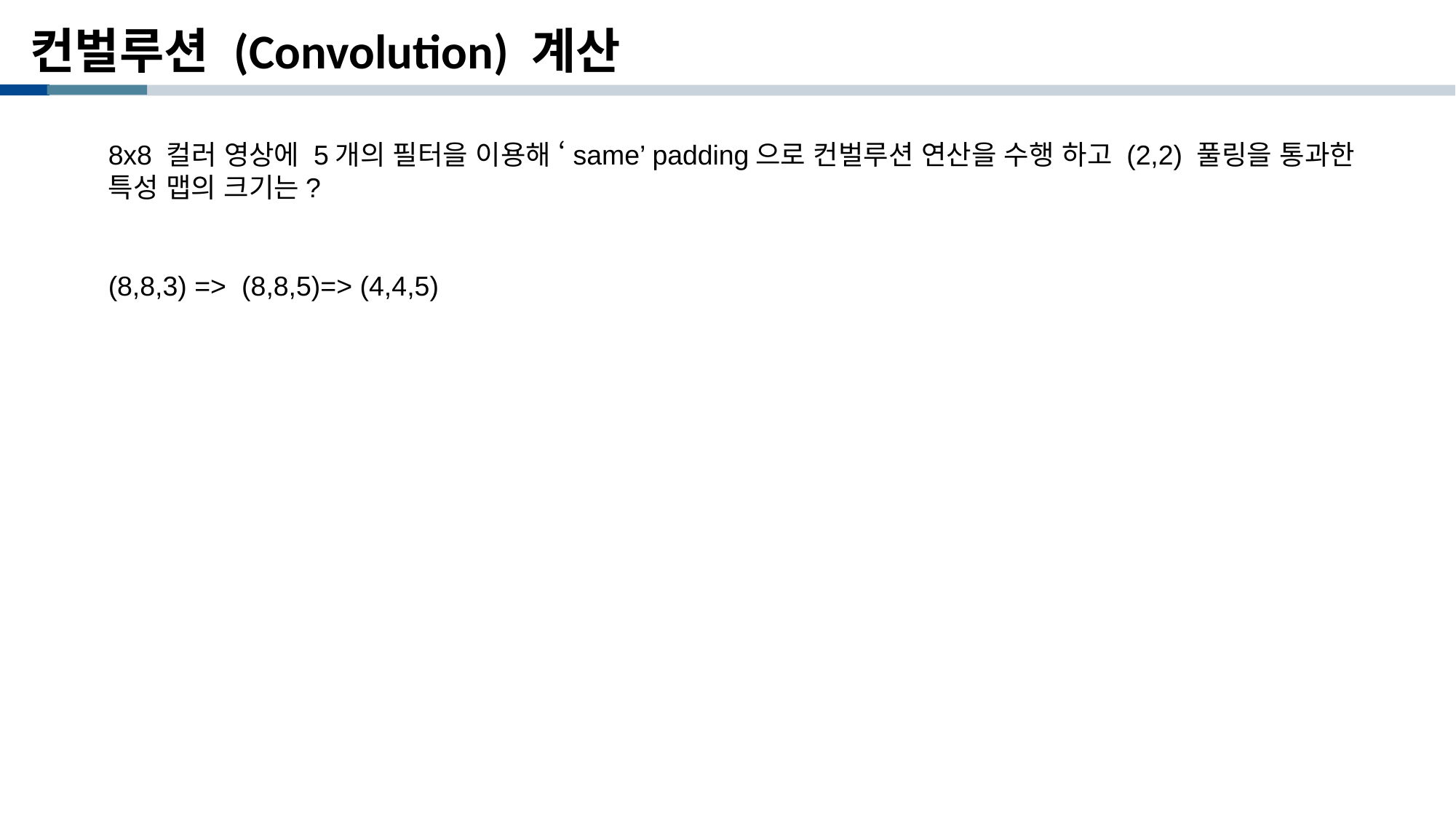

# 컨벌루션 (Convolution) 계산
8x8 컬러 영상에 5개의 필터을 이용해 ‘same’ padding으로 컨벌루션 연산을 수행 하고 (2,2) 풀링을 통과한
특성 맵의 크기는?

(8,8,3) =>  (8,8,5)=> (4,4,5)